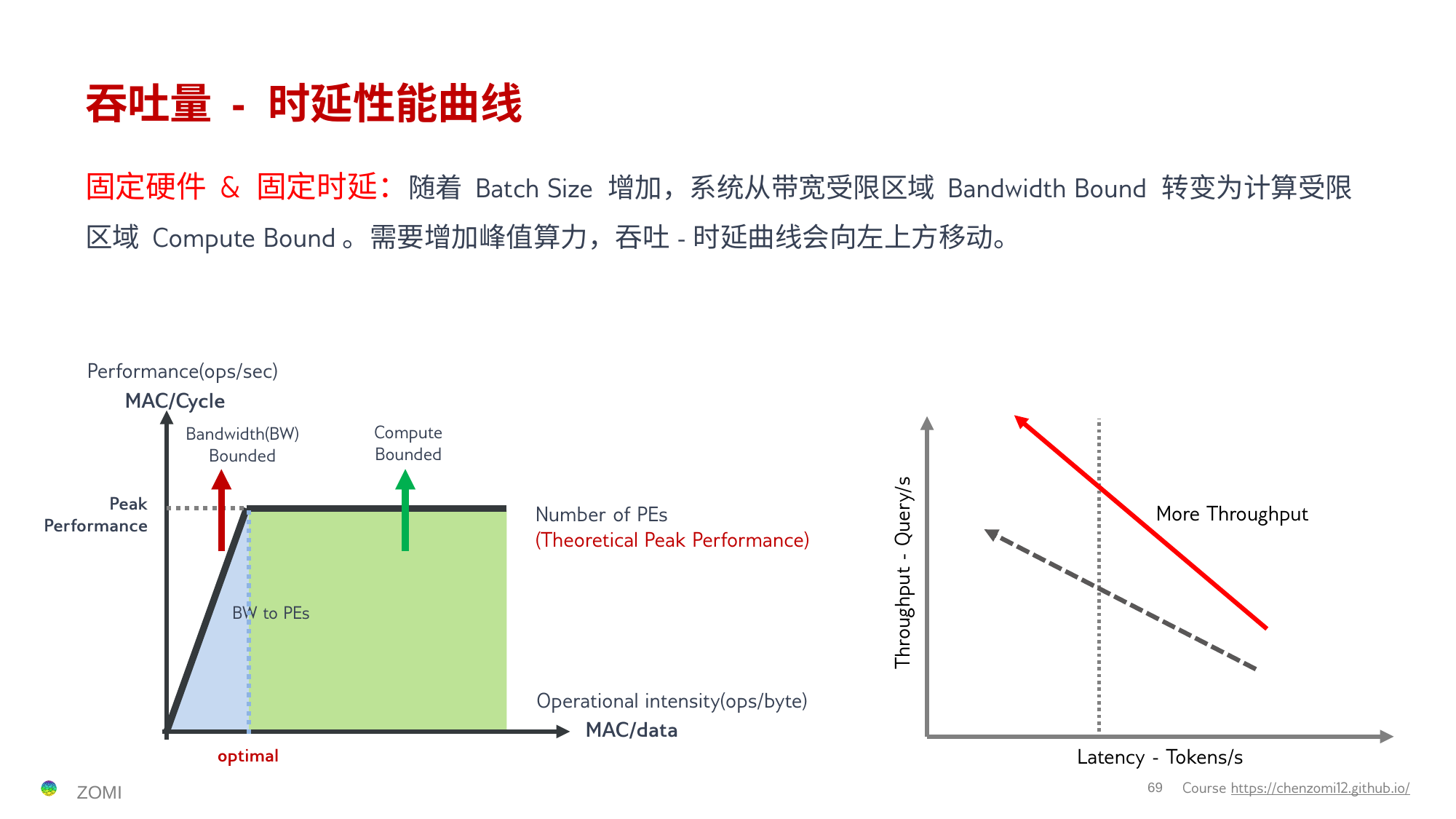

# 吞吐量 - 时延性能曲线
固定硬件 & 固定时延：随着 Batch Size 增加，系统从带宽受限区域 Bandwidth Bound 转变为计算受限区域 Compute Bound。需要增加峰值算力，吞吐-时延曲线会向左上方移动。
Performance(ops/sec)
MAC/Cycle
Compute
Bounded
Bandwidth(BW)
Bounded
Peak
Performance
Number of PEs
(Theoretical Peak Performance)

BW to PEs
Operational intensity(ops/byte)
MAC/data
optimal
More Throughput
Throughput - Query/s
Latency - Tokens/s